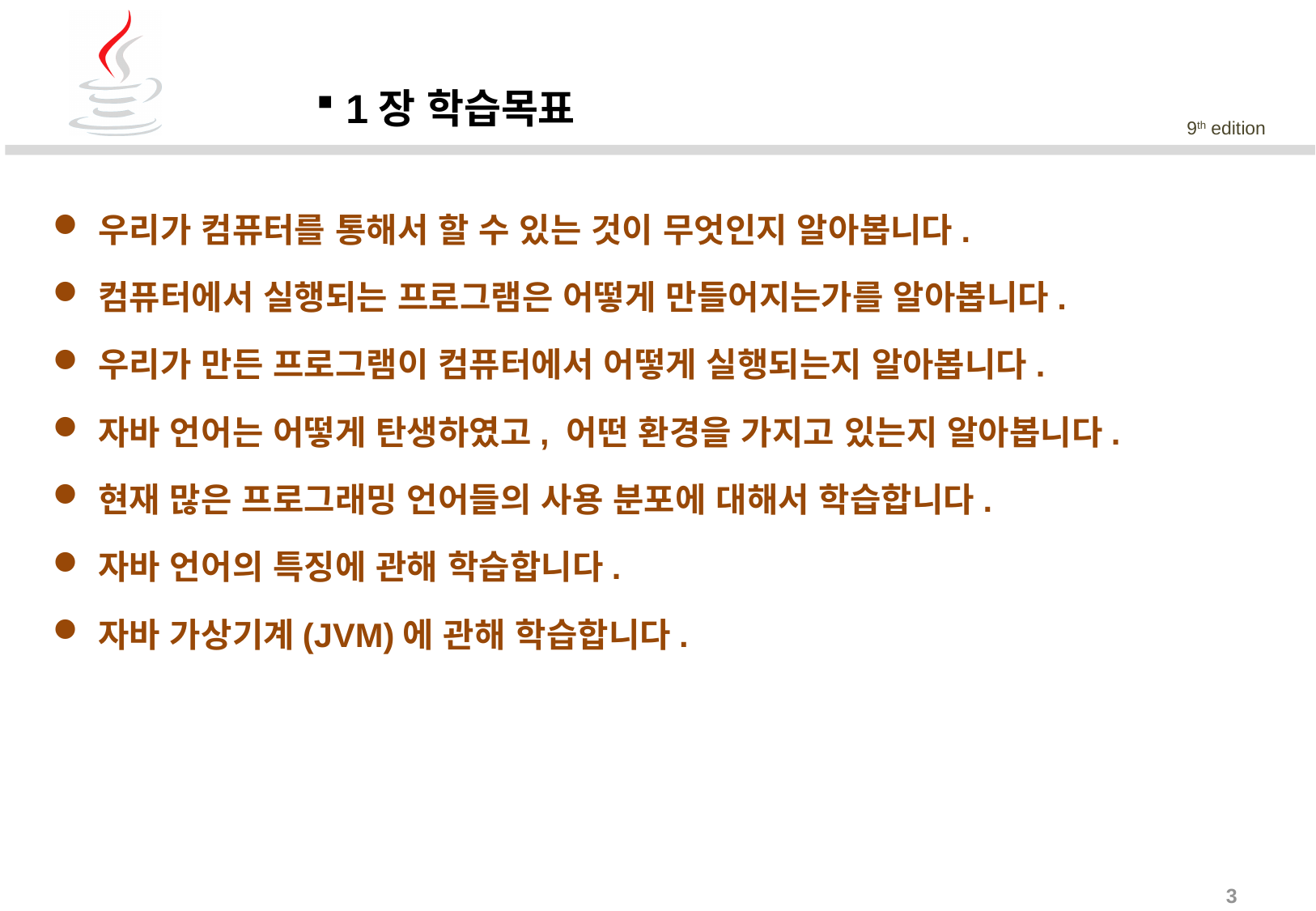

1장 학습목표
우리가 컴퓨터를 통해서 할 수 있는 것이 무엇인지 알아봅니다.
컴퓨터에서 실행되는 프로그램은 어떻게 만들어지는가를 알아봅니다.
우리가 만든 프로그램이 컴퓨터에서 어떻게 실행되는지 알아봅니다.
자바 언어는 어떻게 탄생하였고, 어떤 환경을 가지고 있는지 알아봅니다.
현재 많은 프로그래밍 언어들의 사용 분포에 대해서 학습합니다.
자바 언어의 특징에 관해 학습합니다.
자바 가상기계(JVM)에 관해 학습합니다.
3